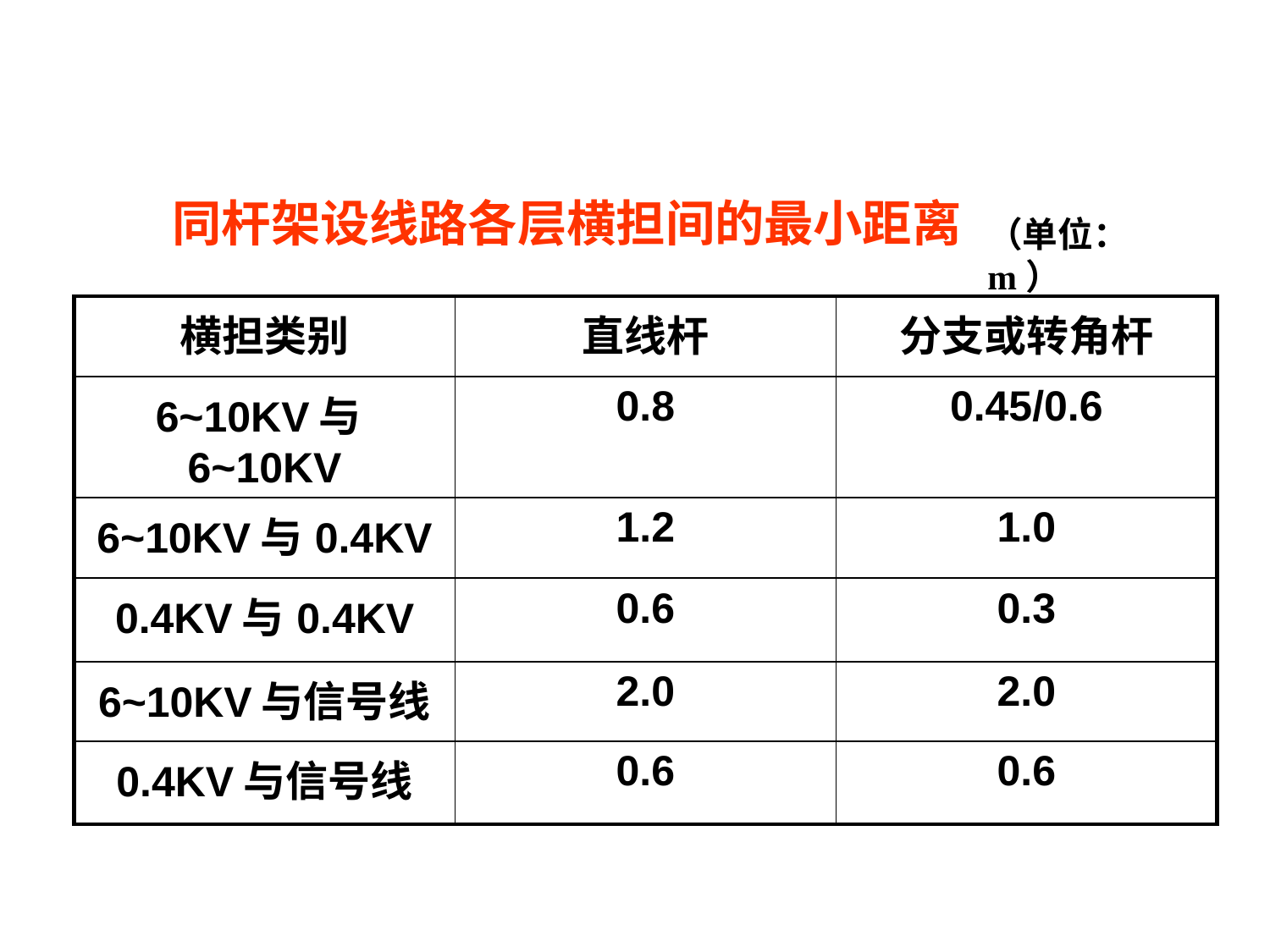

同杆架设线路各层横担间的最小距离
（单位：m）
| 横担类别 | 直线杆 | 分支或转角杆 |
| --- | --- | --- |
| 6~10KV与6~10KV | 0.8 | 0.45/0.6 |
| 6~10KV与0.4KV | 1.2 | 1.0 |
| 0.4KV与0.4KV | 0.6 | 0.3 |
| 6~10KV与信号线 | 2.0 | 2.0 |
| 0.4KV与信号线 | 0.6 | 0.6 |